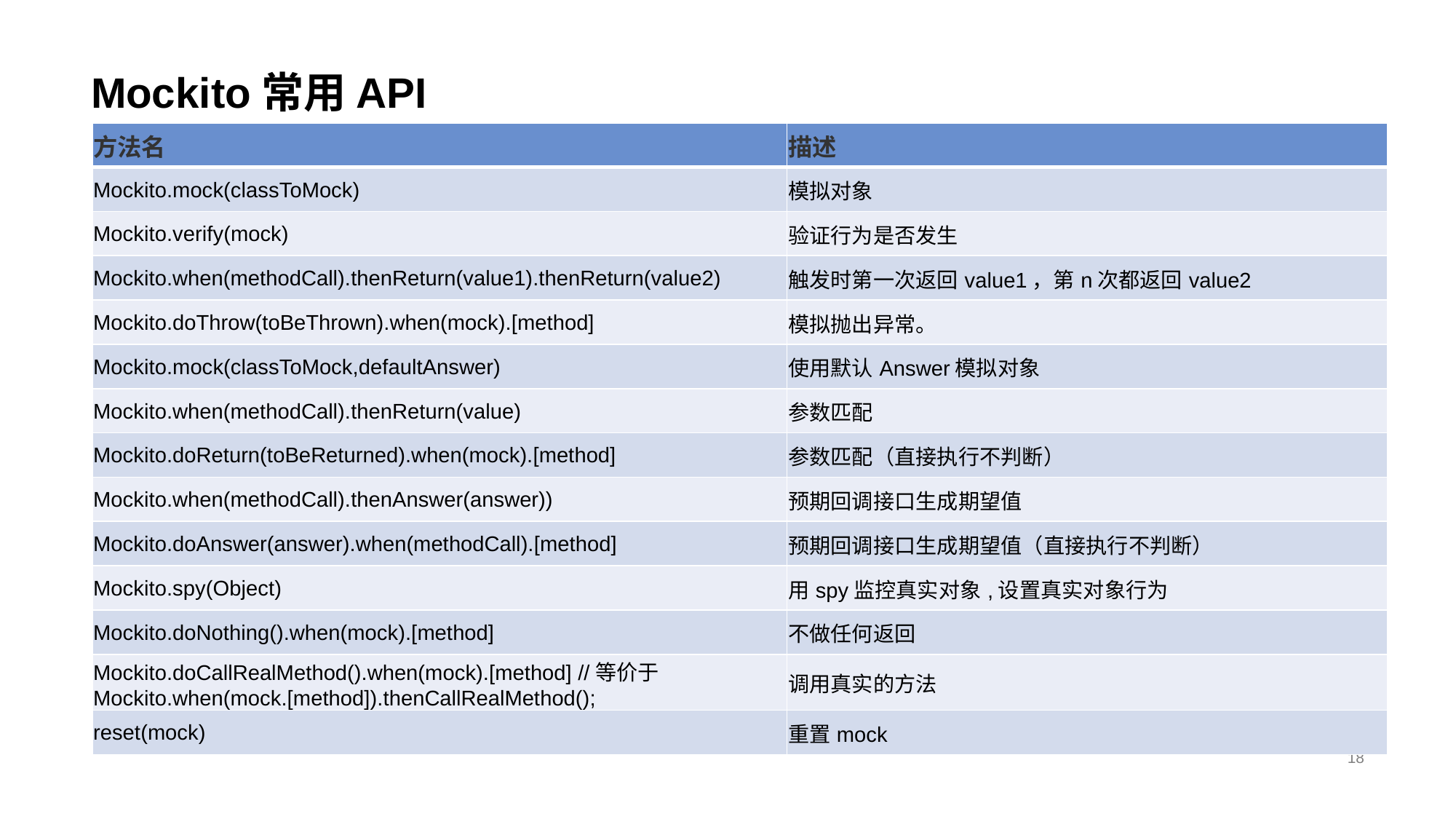

# Mockito常用API
| 方法名 | 描述 |
| --- | --- |
| Mockito.mock(classToMock) | 模拟对象 |
| Mockito.verify(mock) | 验证行为是否发生 |
| Mockito.when(methodCall).thenReturn(value1).thenReturn(value2) | 触发时第一次返回value1，第n次都返回value2 |
| Mockito.doThrow(toBeThrown).when(mock).[method] | 模拟抛出异常。 |
| Mockito.mock(classToMock,defaultAnswer) | 使用默认Answer模拟对象 |
| Mockito.when(methodCall).thenReturn(value) | 参数匹配 |
| Mockito.doReturn(toBeReturned).when(mock).[method] | 参数匹配（直接执行不判断） |
| Mockito.when(methodCall).thenAnswer(answer)) | 预期回调接口生成期望值 |
| Mockito.doAnswer(answer).when(methodCall).[method] | 预期回调接口生成期望值（直接执行不判断） |
| Mockito.spy(Object) | 用spy监控真实对象,设置真实对象行为 |
| Mockito.doNothing().when(mock).[method] | 不做任何返回 |
| Mockito.doCallRealMethod().when(mock).[method] //等价于Mockito.when(mock.[method]).thenCallRealMethod(); | 调用真实的方法 |
| reset(mock) | 重置mock |

18